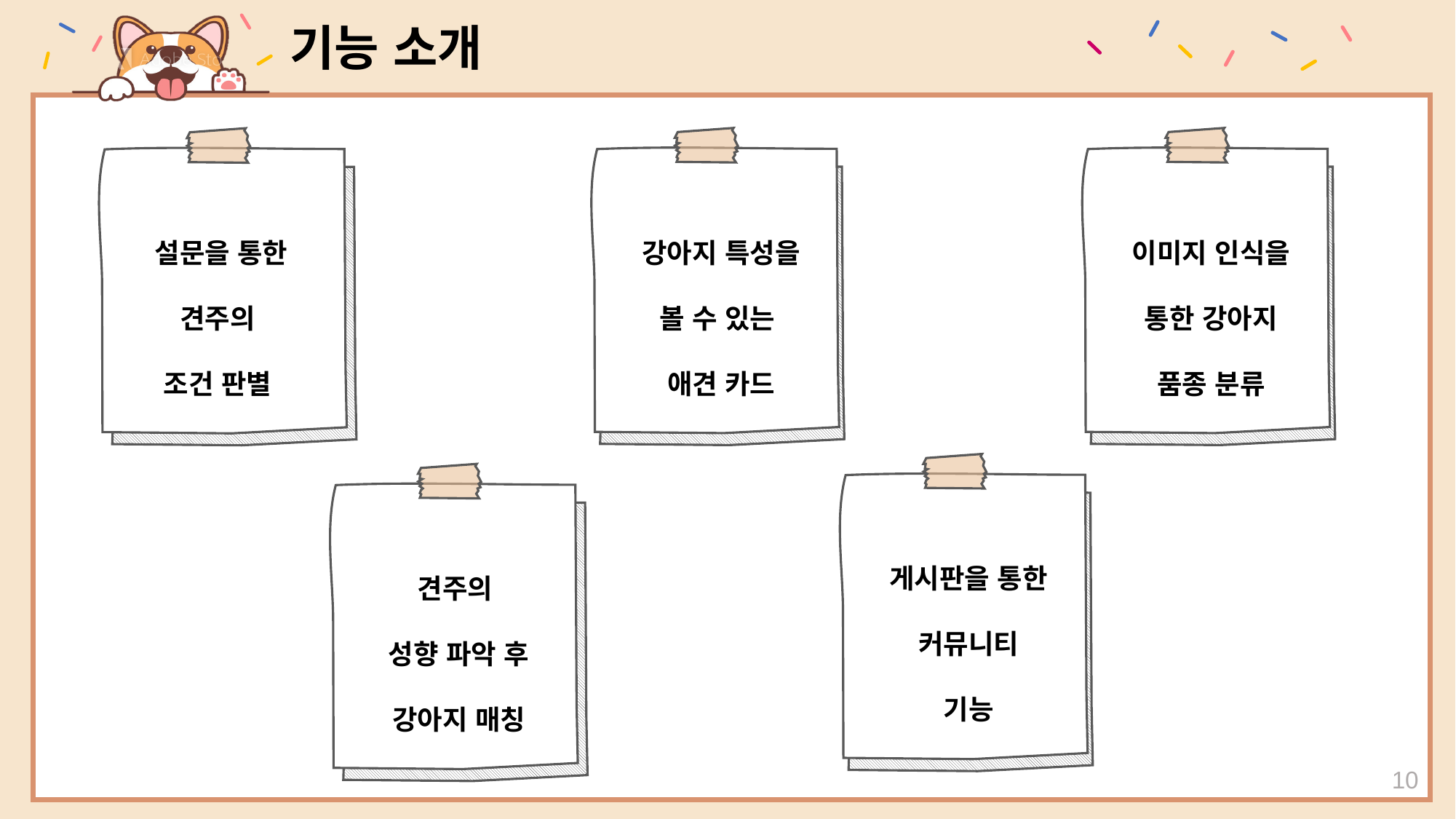

기능 소개

강아지 특성을

볼 수 있는

애견 카드
이미지 인식을

통한 강아지

품종 분류
설문을 통한

견주의

조건 판별

게시판을 통한

커뮤니티

기능
견주의

성향 파악 후

강아지 매칭
10